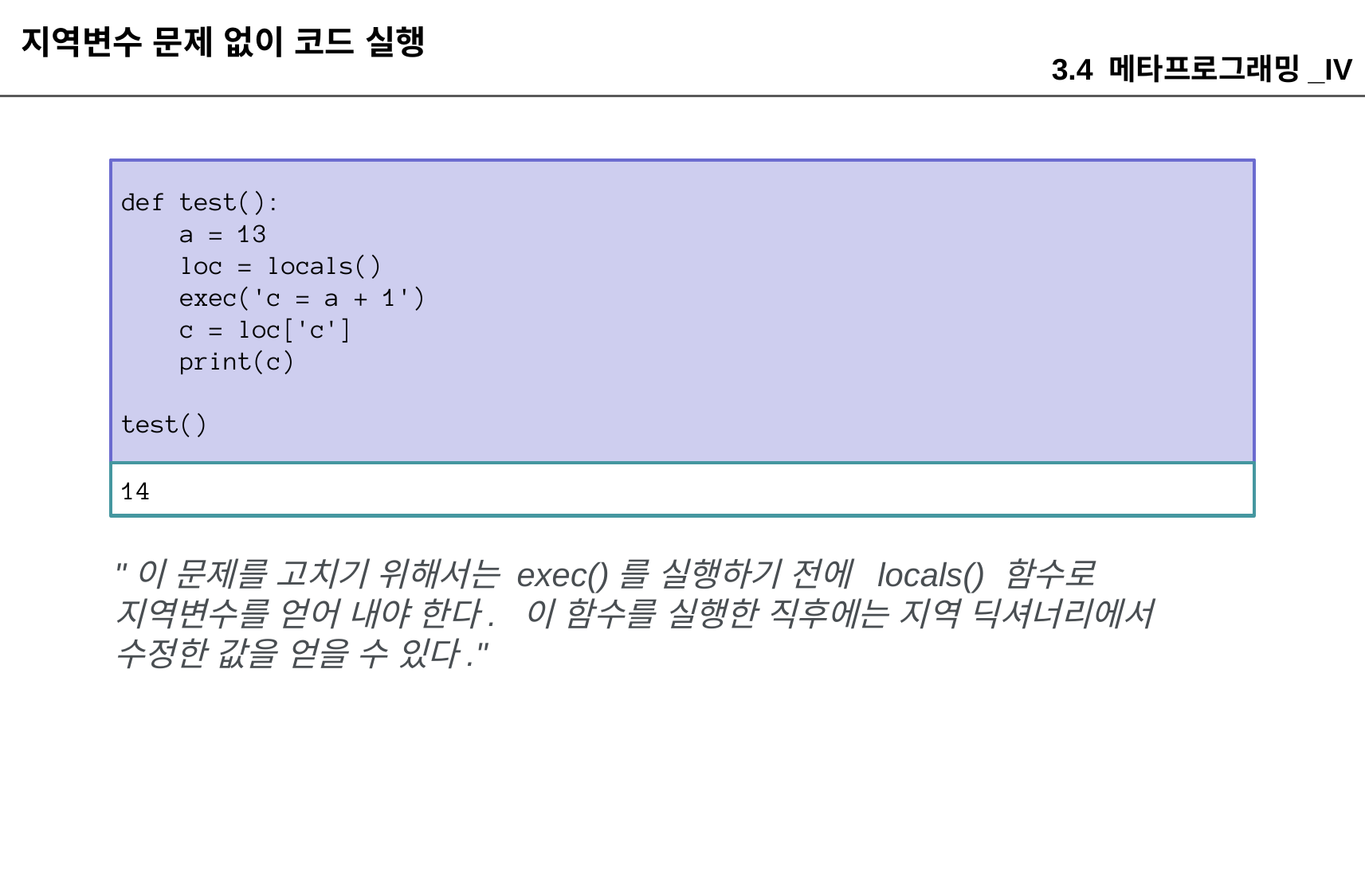

지역변수 문제 없이 코드 실행
3.4 메타프로그래밍_IV
def test():
    a = 13
    loc = locals()
    exec('c = a + 1')
    c = loc['c']
    print(c)

test()
14
"이 문제를 고치기 위해서는 exec()를 실행하기 전에  locals() 함수로 지역변수를 얻어 내야 한다.  이 함수를 실행한 직후에는 지역 딕셔너리에서 수정한 값을 얻을 수 있다."